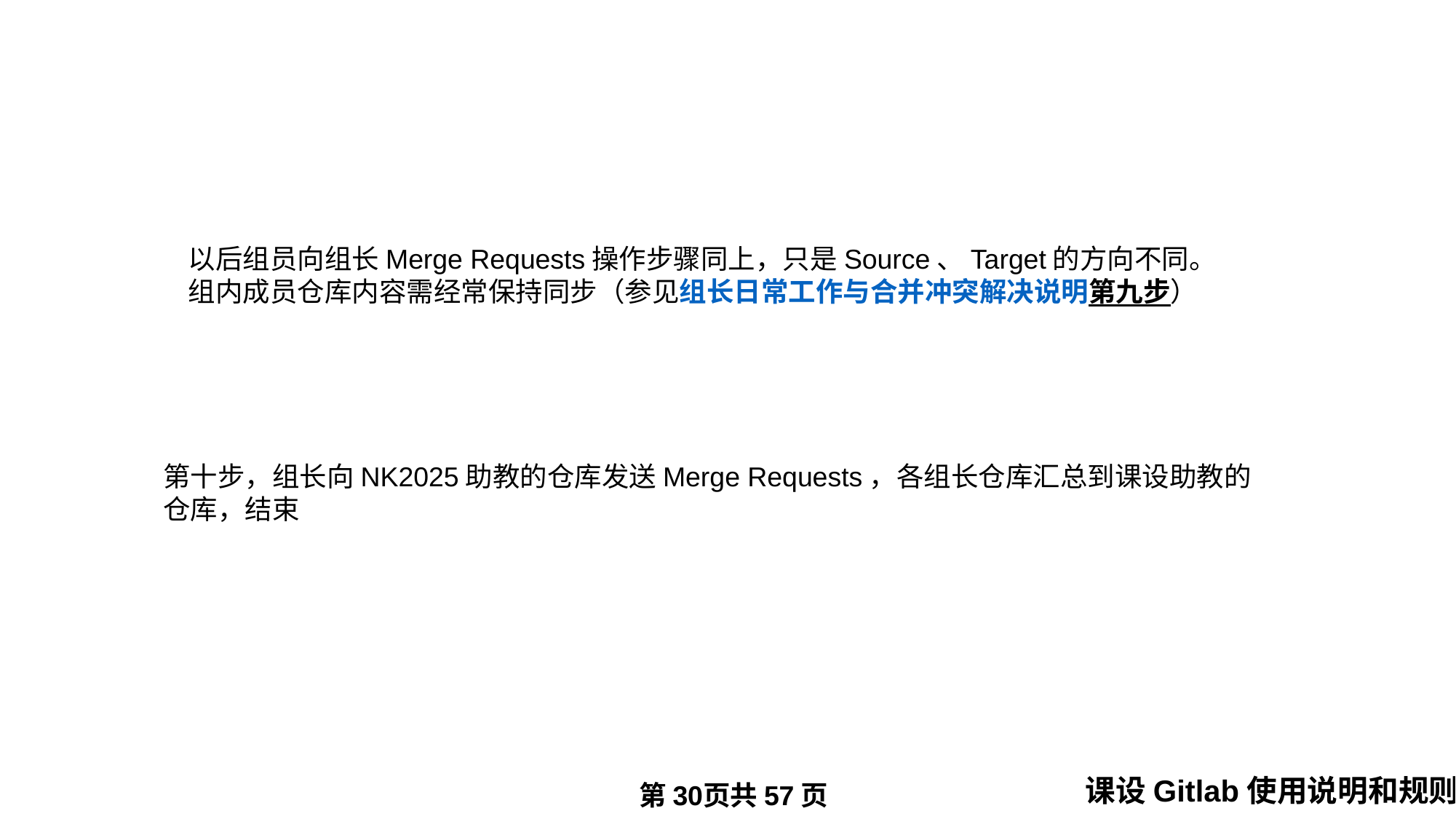

以后组员向组长Merge Requests操作步骤同上，只是Source、Target的方向不同。
组内成员仓库内容需经常保持同步（参见组长日常工作与合并冲突解决说明第九步）
第十步，组长向NK2025助教的仓库发送Merge Requests，各组长仓库汇总到课设助教的仓库，结束
课设Gitlab使用说明和规则
第30页共57页